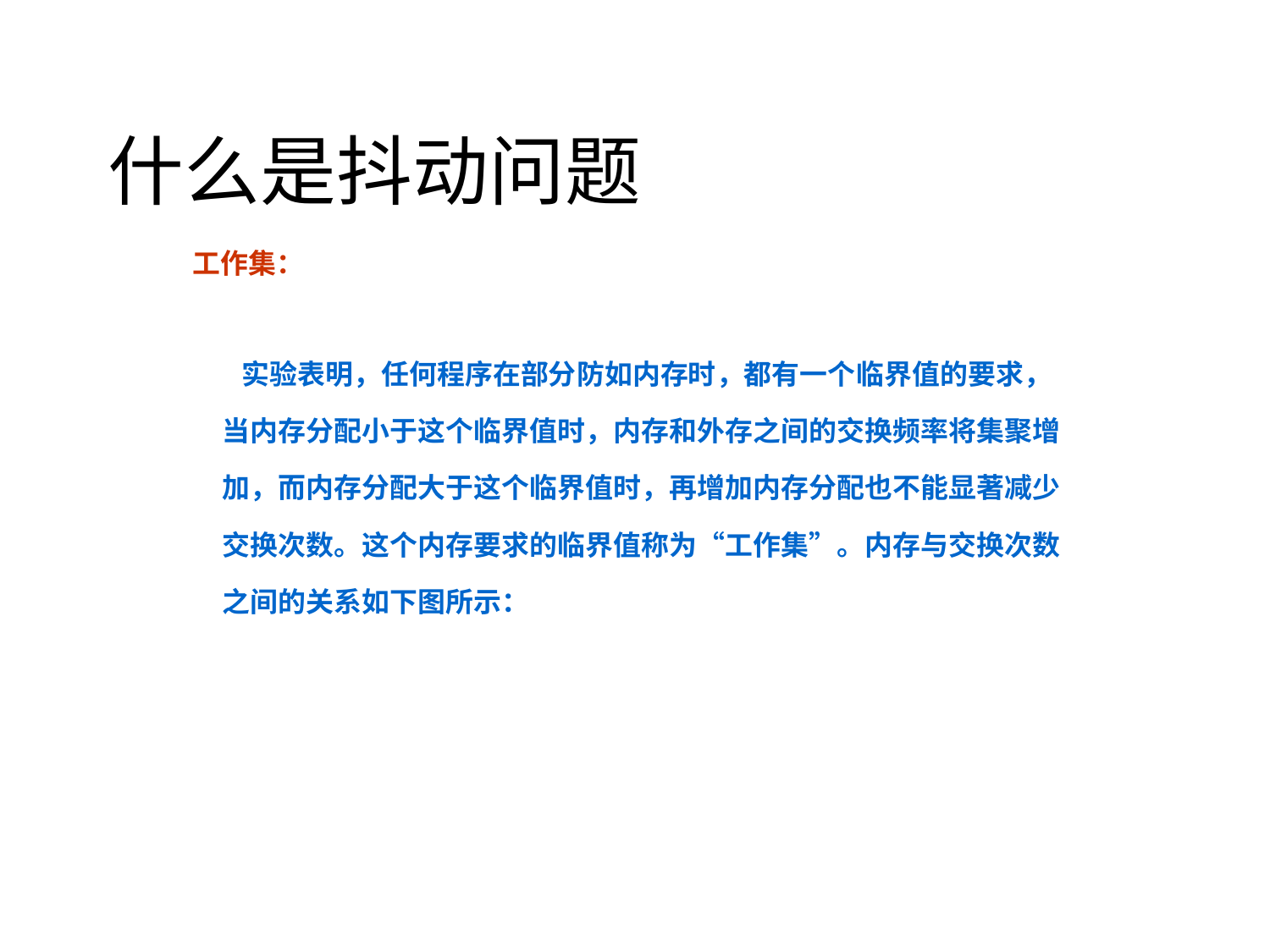

# 什么是抖动问题
工作集：

       实验表明，任何程序在部分防如内存时，都有一个临界值的要求，当内存分配小于这个临界值时，内存和外存之间的交换频率将集聚增加，而内存分配大于这个临界值时，再增加内存分配也不能显著减少交换次数。这个内存要求的临界值称为“工作集”。内存与交换次数之间的关系如下图所示：